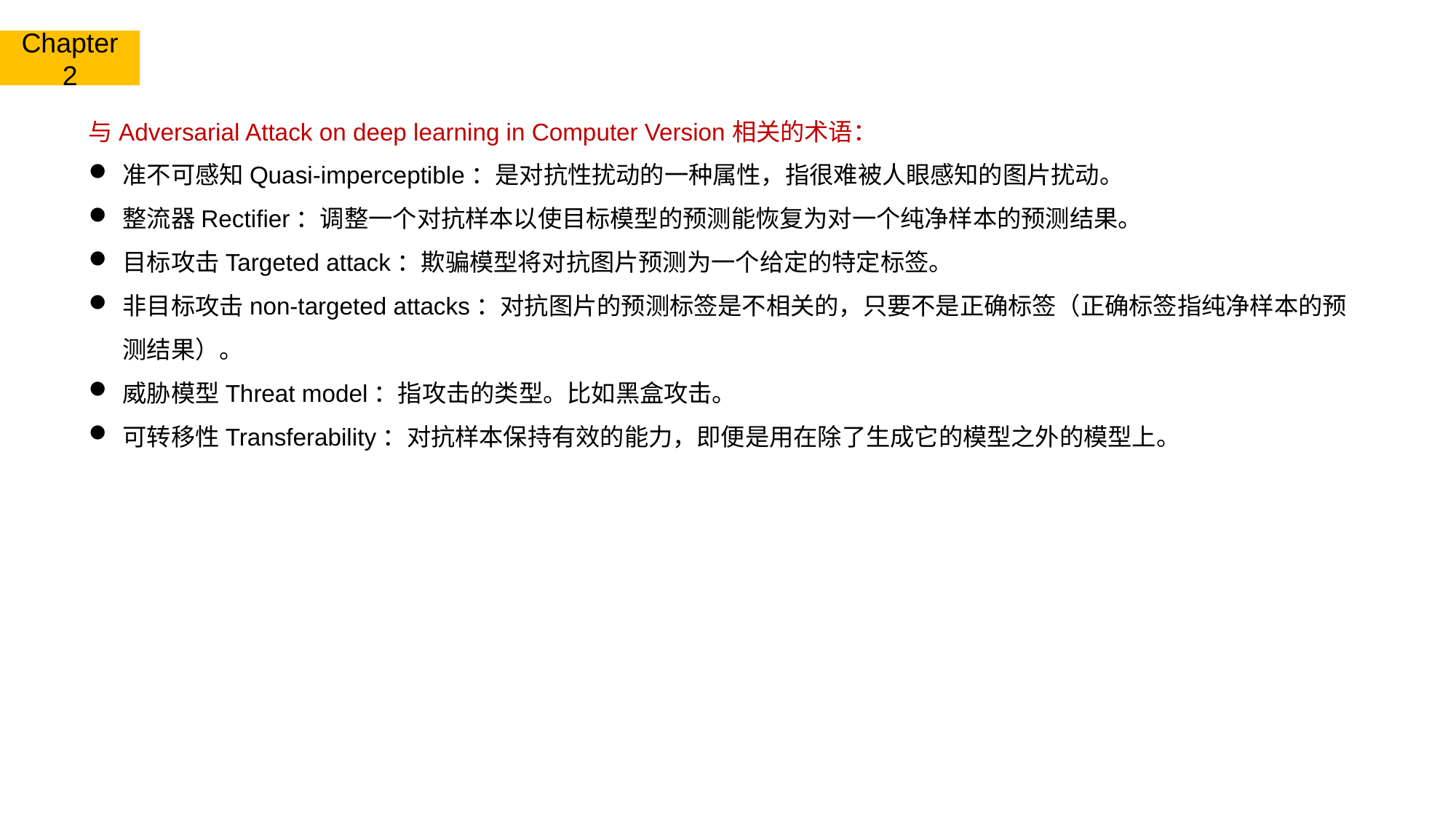

Chapter 2
与Adversarial Attack on deep learning in Computer Version相关的术语：
准不可感知Quasi-imperceptible：是对抗性扰动的一种属性，指很难被人眼感知的图片扰动。
整流器Rectifier：调整一个对抗样本以使目标模型的预测能恢复为对一个纯净样本的预测结果。
目标攻击Targeted attack：欺骗模型将对抗图片预测为一个给定的特定标签。
非目标攻击non-targeted attacks：对抗图片的预测标签是不相关的，只要不是正确标签（正确标签指纯净样本的预测结果）。
威胁模型Threat model：指攻击的类型。比如黑盒攻击。
可转移性Transferability：对抗样本保持有效的能力，即便是用在除了生成它的模型之外的模型上。